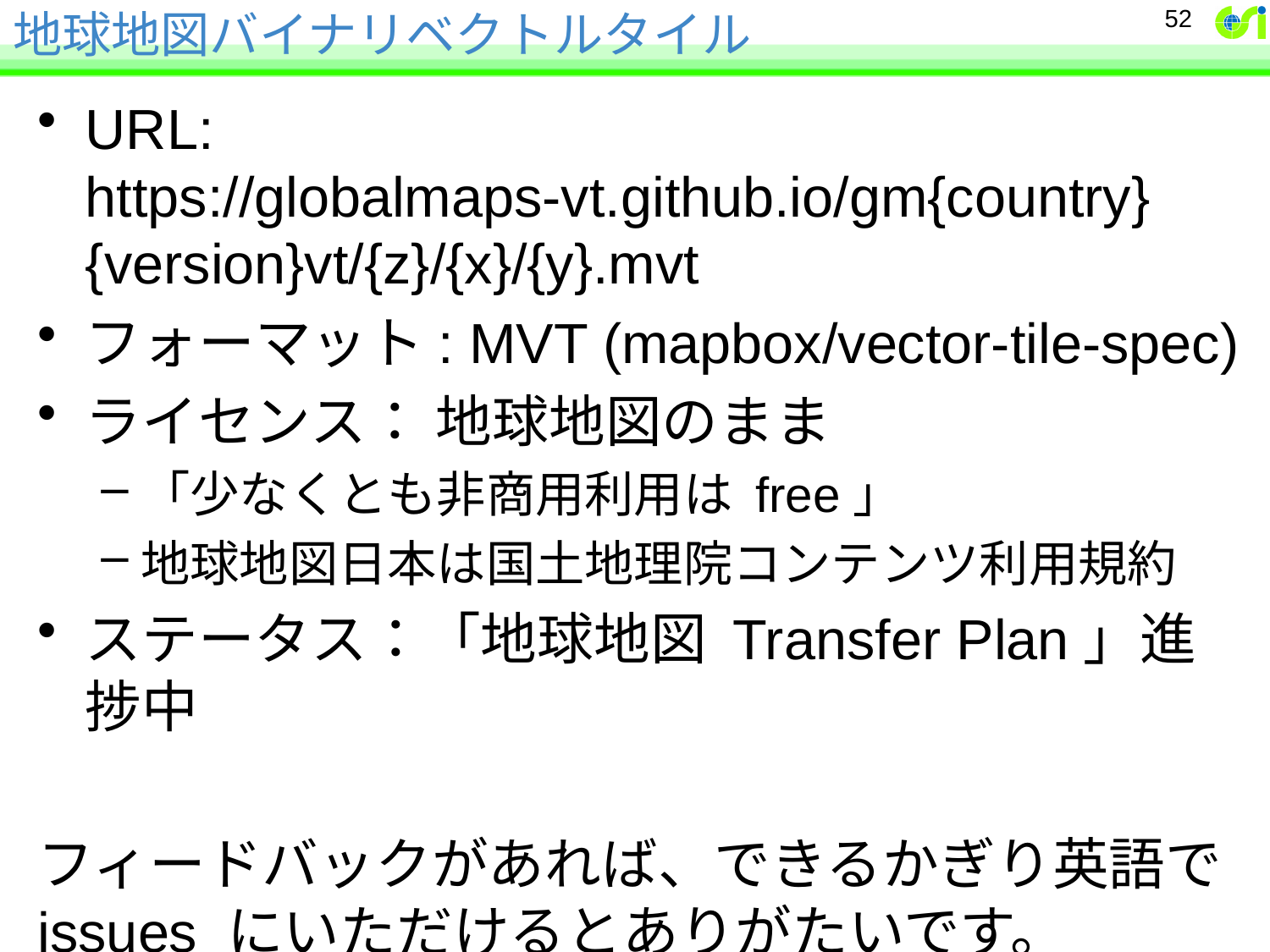

# 地球地図バイナリベクトルタイル
52
URL: https://globalmaps-vt.github.io/gm{country}{version}vt/{z}/{x}/{y}.mvt
フォーマット: MVT (mapbox/vector-tile-spec)
ライセンス： 地球地図のまま
「少なくとも非商用利用は free」
地球地図日本は国土地理院コンテンツ利用規約
ステータス：「地球地図 Transfer Plan」進捗中

フィードバックがあれば、できるかぎり英語で issues にいただけるとありがたいです。